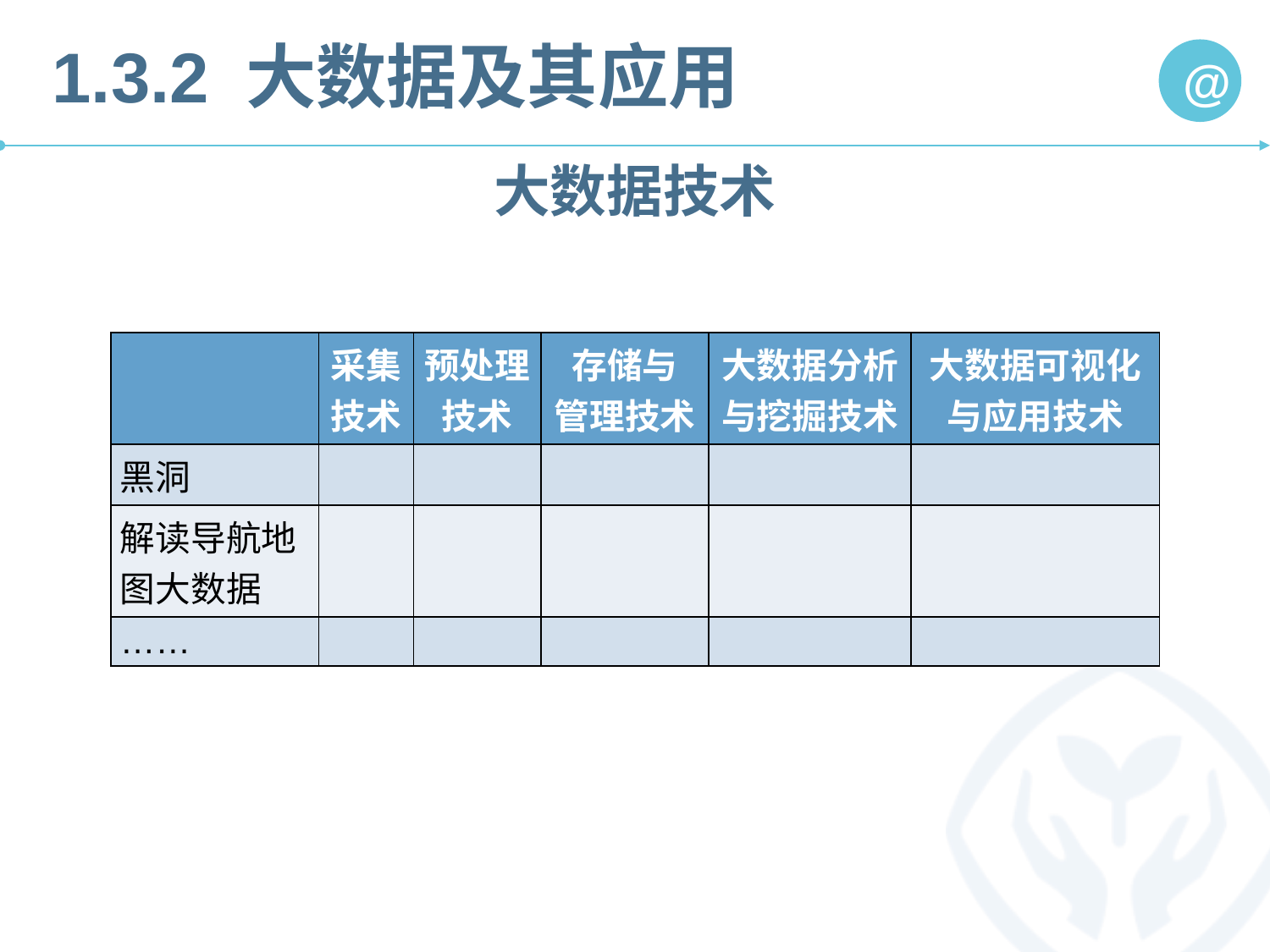

大数据技术
|  | 采集技术 | 预处理技术 | 存储与 管理技术 | 大数据分析与挖掘技术 | 大数据可视化与应用技术 |
| --- | --- | --- | --- | --- | --- |
| 黑洞 |  |  |  |  |  |
| 解读导航地图大数据 |  |  |  |  |  |
| …… |  |  |  |  |  |